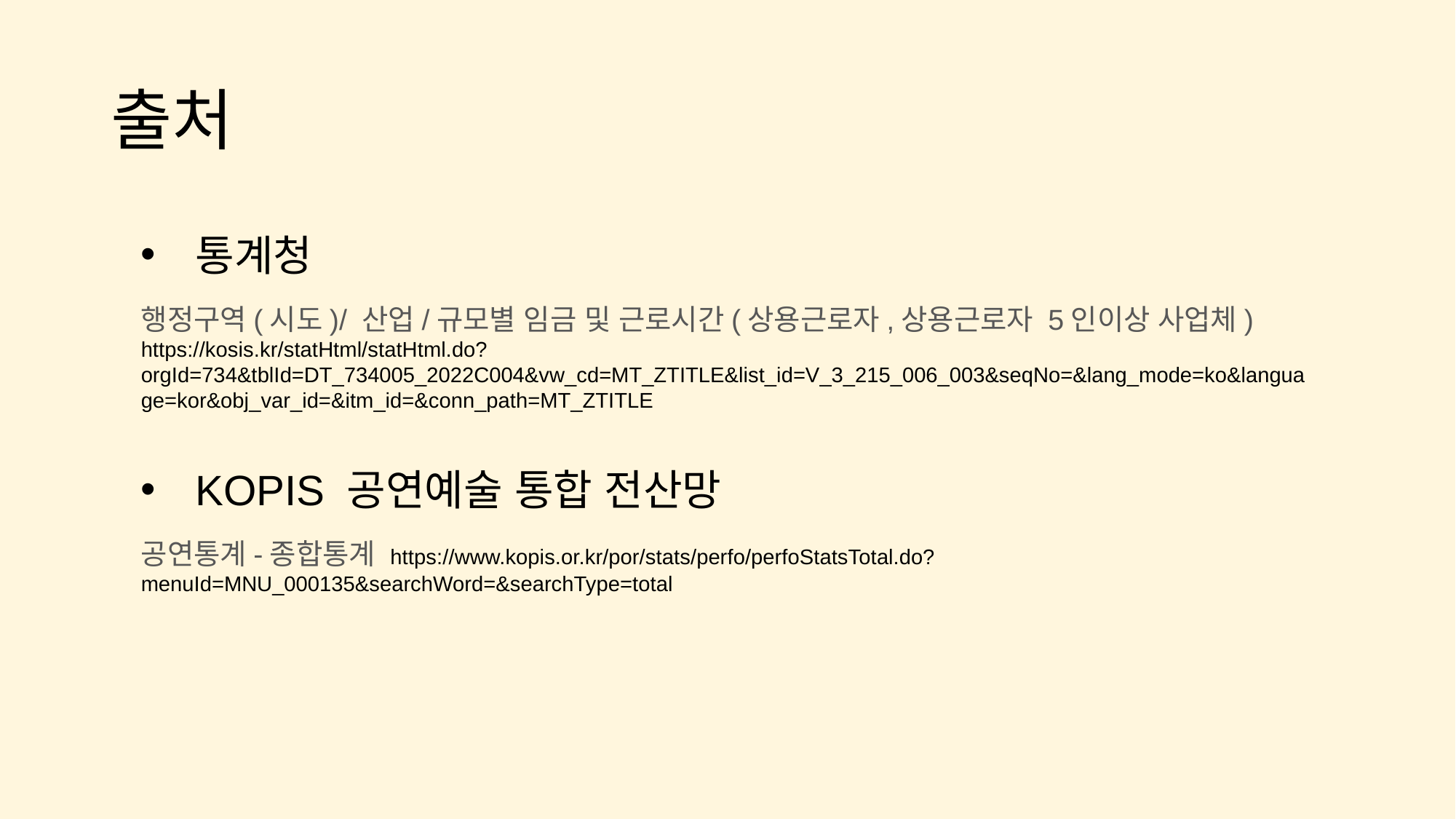

# 출처
통계청

행정구역(시도)/ 산업/규모별 임금 및 근로시간(상용근로자,상용근로자 5인이상 사업체)
https://kosis.kr/statHtml/statHtml.do?orgId=734&tblId=DT_734005_2022C004&vw_cd=MT_ZTITLE&list_id=V_3_215_006_003&seqNo=&lang_mode=ko&language=kor&obj_var_id=&itm_id=&conn_path=MT_ZTITLE

KOPIS 공연예술 통합 전산망

공연통계-종합통계 https://www.kopis.or.kr/por/stats/perfo/perfoStatsTotal.do?menuId=MNU_000135&searchWord=&searchType=total